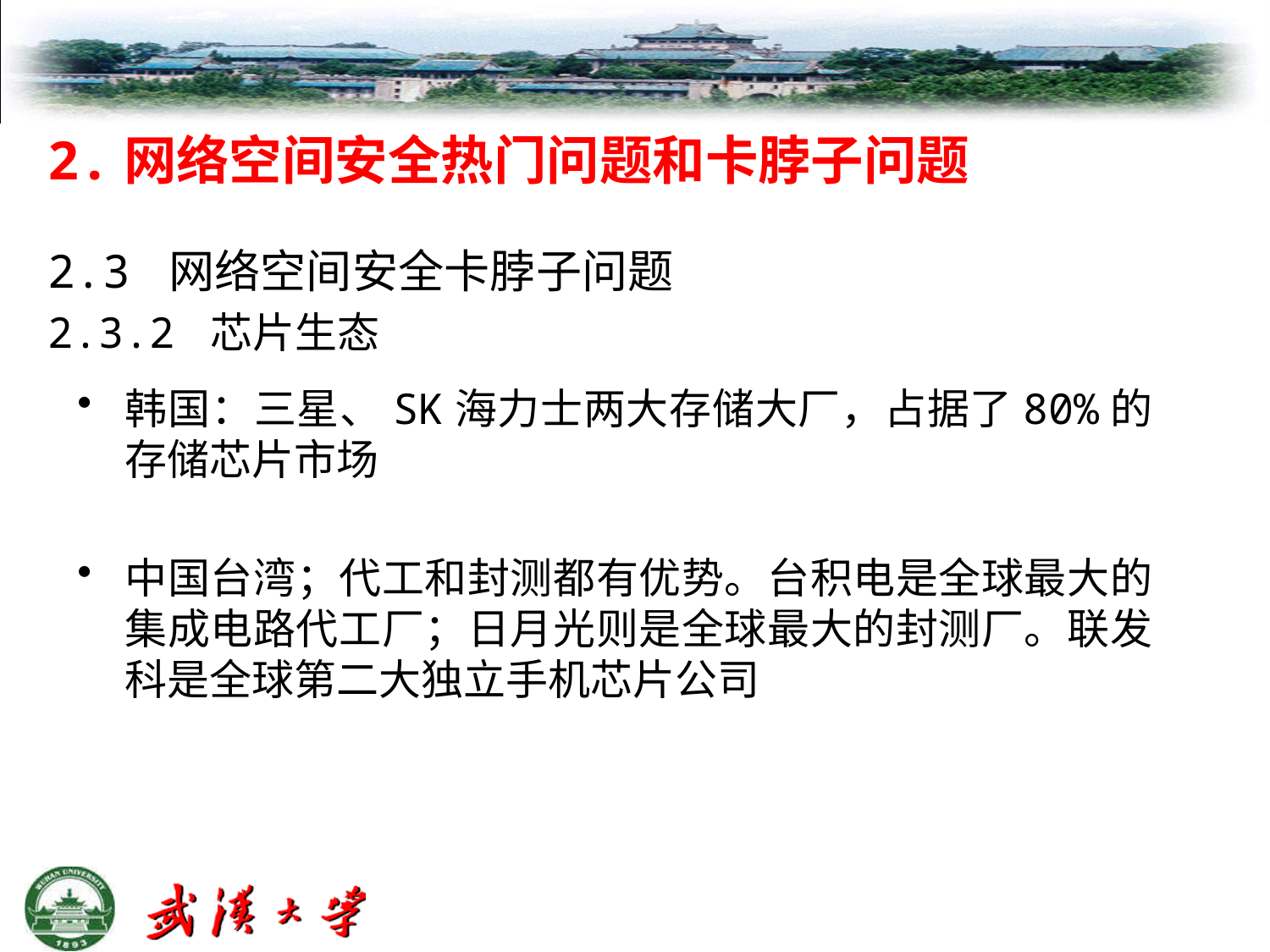

# 2.网络空间安全热门问题和卡脖子问题
2.3 网络空间安全卡脖子问题
2.3.2 芯片生态
韩国：三星、SK海力士两大存储大厂，占据了80%的存储芯片市场

中国台湾；代工和封测都有优势。台积电是全球最大的集成电路代工厂；日月光则是全球最大的封测厂。联发科是全球第二大独立手机芯片公司